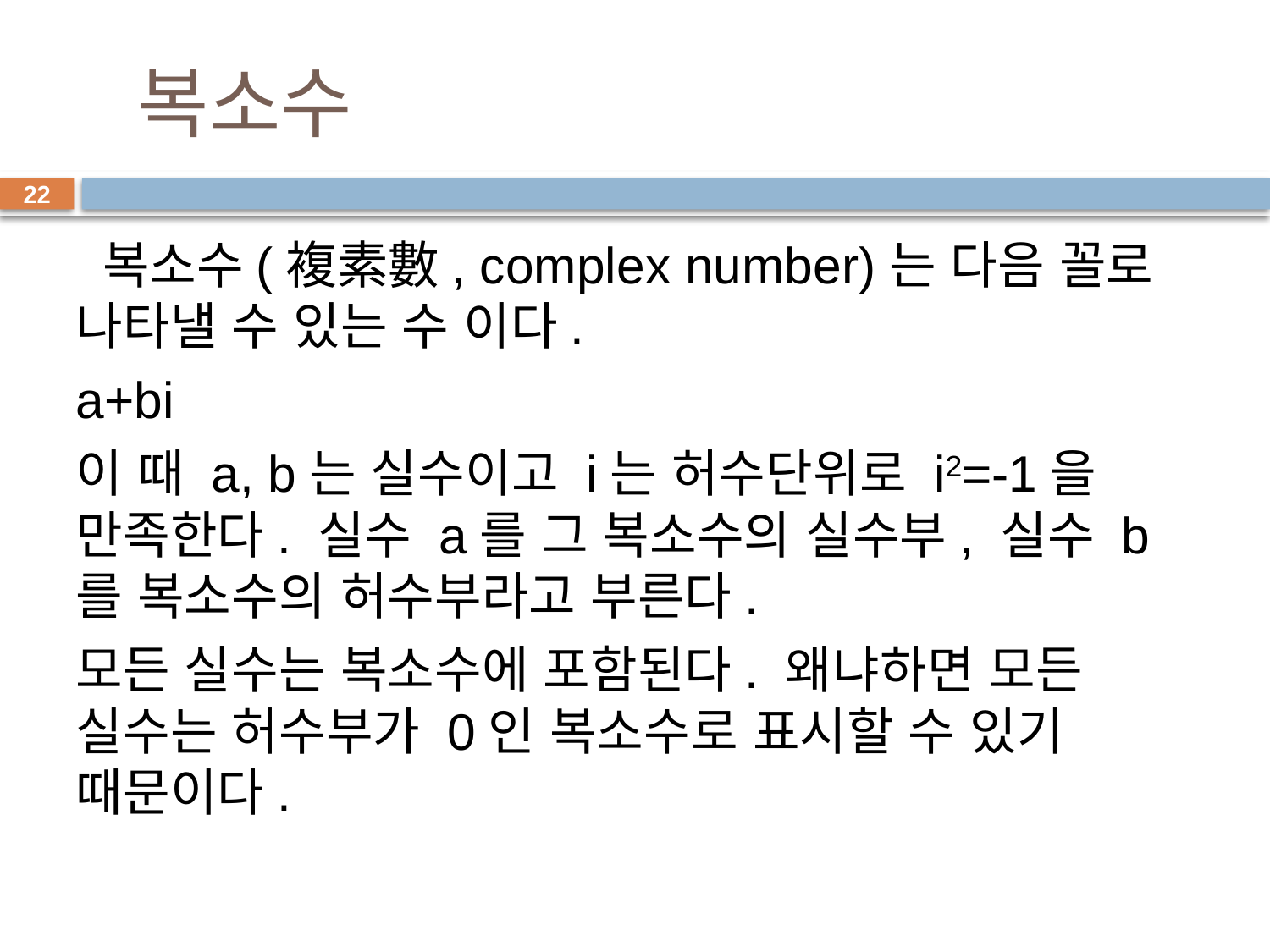

# 복소수
22
 복소수(複素數, complex number)는 다음 꼴로 나타낼 수 있는 수 이다.
a+bi
이 때 a, b는 실수이고 i는 허수단위로 i2=-1을 만족한다. 실수 a를 그 복소수의 실수부, 실수 b를 복소수의 허수부라고 부른다.
모든 실수는 복소수에 포함된다. 왜냐하면 모든 실수는 허수부가 0인 복소수로 표시할 수 있기 때문이다.